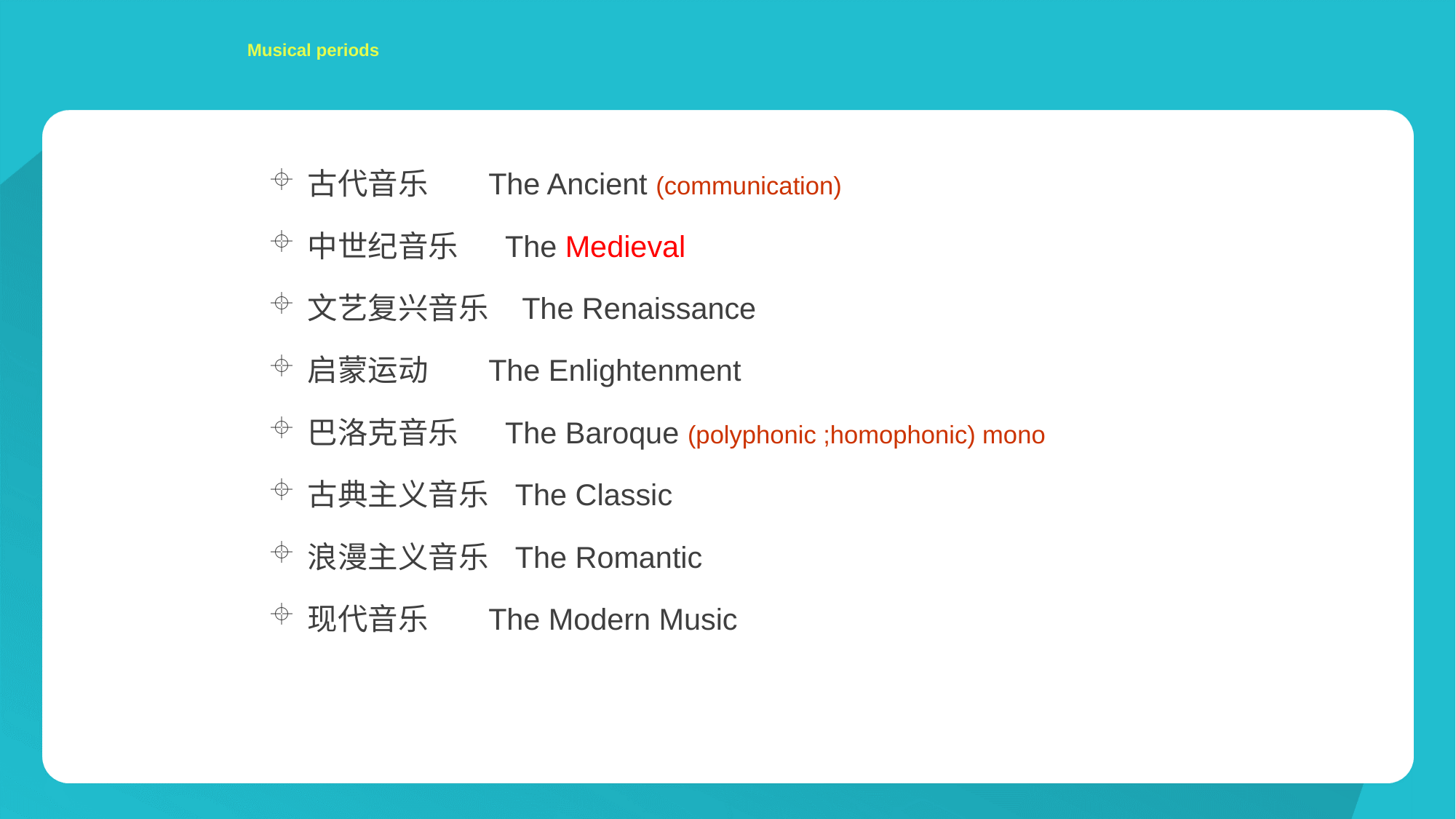

# Musical periods
古代音乐        The Ancient (communication)
中世纪音乐      The Medieval
文艺复兴音乐    The Renaissance
启蒙运动        The Enlightenment
巴洛克音乐      The Baroque (polyphonic ;homophonic) mono
古典主义音乐   The Classic
浪漫主义音乐   The Romantic
现代音乐        The Modern Music